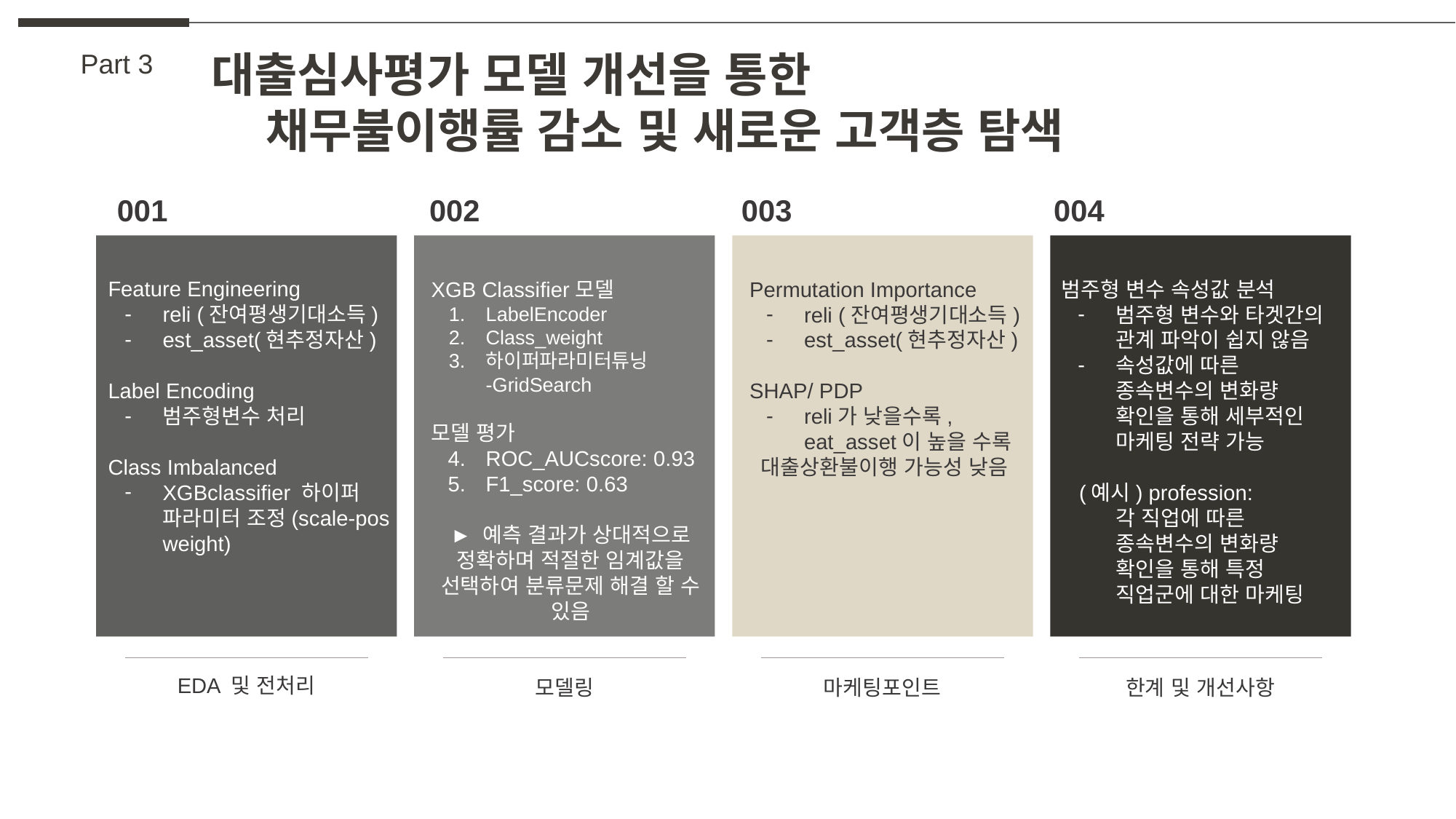

대출심사평가 모델 개선을 통한
채무불이행률 감소 및 새로운 고객층 탐색
Part 3
001
002
003
004

Feature Engineering
reli (잔여평생기대소득)
est_asset(현추정자산)

Label Encoding
범주형변수 처리

Class Imbalanced
XGBclassifier 하이퍼 파라미터 조정(scale-pos weight)

범주형 변수 속성값 분석
범주형 변수와 타겟간의 관계 파악이 쉽지 않음
속성값에 따른 종속변수의 변화량 확인을 통해 세부적인 마케팅 전략 가능

   (예시) profession:
각 직업에 따른 종속변수의 변화량 확인을 통해 특정 직업군에 대한 마케팅
XGB Classifier모델
LabelEncoder
Class_weight
하이퍼파라미터튜닝
-GridSearch

모델 평가
ROC_AUCscore: 0.93
F1_score: 0.63

► 예측 결과가 상대적으로 정확하며 적절한 임계값을 선택하여 분류문제 해결 할 수 있음
Permutation Importance
reli (잔여평생기대소득)
est_asset(현추정자산)

SHAP/ PDP
reli가 낮을수록,
eat_asset이 높을 수록
 대출상환불이행 가능성 낮음

EDA 및 전처리
모델링
마케팅포인트
한계 및 개선사항